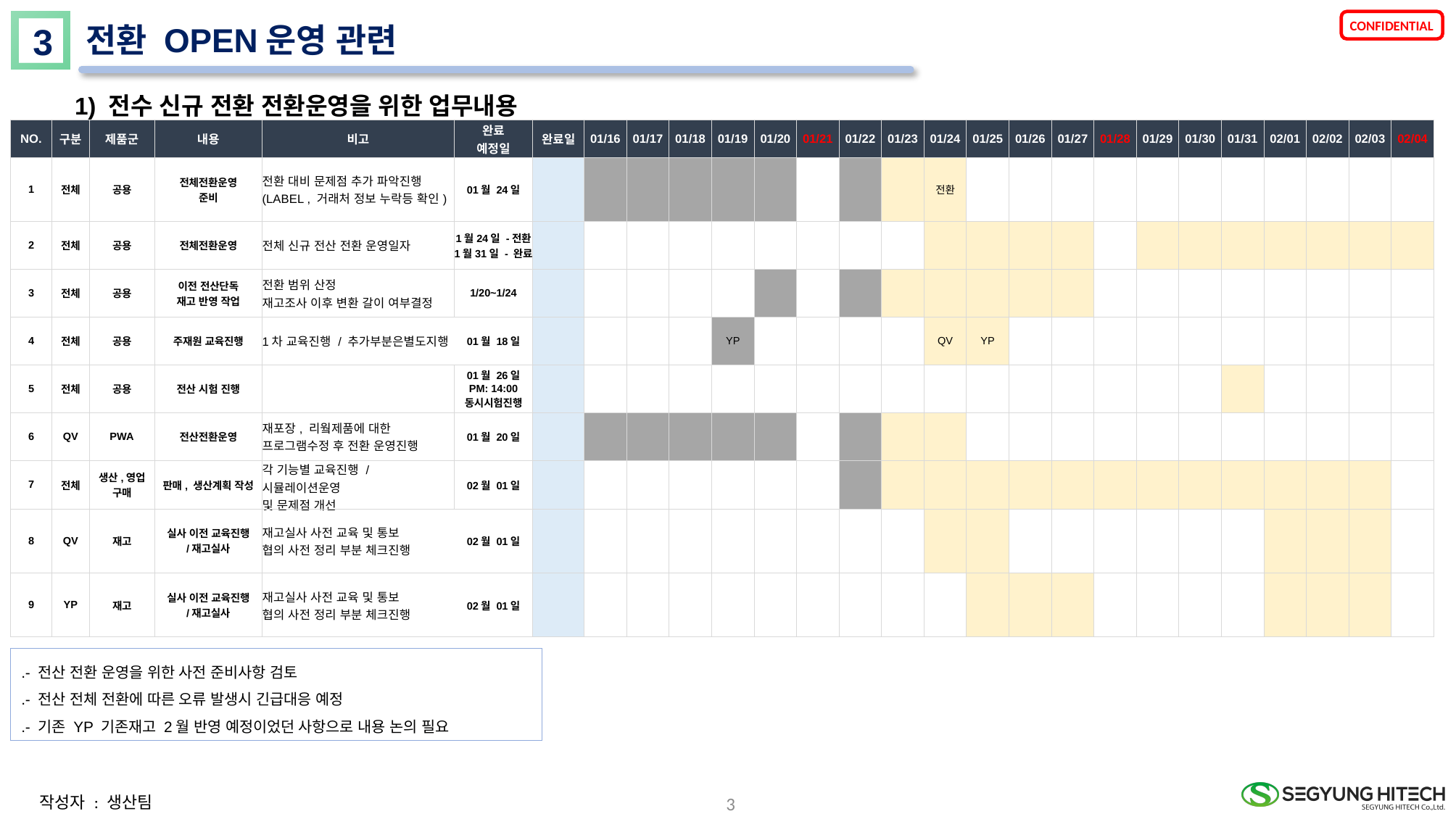

3
전환 OPEN운영 관련
1) 전수 신규 전환 전환운영을 위한 업무내용
| NO. | 구분 | 제품군 | 내용 | 비고 | 완료 예정일 | 완료일 | 01/16 | 01/17 | 01/18 | 01/19 | 01/20 | 01/21 | 01/22 | 01/23 | 01/24 | 01/25 | 01/26 | 01/27 | 01/28 | 01/29 | 01/30 | 01/31 | 02/01 | 02/02 | 02/03 | 02/04 |
| --- | --- | --- | --- | --- | --- | --- | --- | --- | --- | --- | --- | --- | --- | --- | --- | --- | --- | --- | --- | --- | --- | --- | --- | --- | --- | --- |
| 1 | 전체 | 공용 | 전체전환운영 준비 | 전환 대비 문제점 추가 파악진행 (LABEL , 거래처 정보 누락등 확인) | 01월 24일 |  |  |  |  |  |  |  |  |  | 전환 |  |  |  |  |  |  |  |  |  |  |  |
| 2 | 전체 | 공용 | 전체전환운영 | 전체 신규 전산 전환 운영일자 | 1월24일 -전환 1월31일 - 완료 |  |  |  |  |  |  |  |  |  |  |  |  |  |  |  |  |  |  |  |  |  |
| 3 | 전체 | 공용 | 이전 전산단독 재고 반영 작업 | 전환 범위 산정 재고조사 이후 변환 갈이 여부결정 | 1/20~1/24 |  |  |  |  |  |  |  |  |  |  |  |  |  |  |  |  |  |  |  |  |  |
| 4 | 전체 | 공용 | 주재원 교육진행 | 1차 교육진행 / 추가부분은별도지행 | 01월 18일 |  |  |  |  | YP |  |  |  |  | QV | YP |  |  |  |  |  |  |  |  |  |  |
| 5 | 전체 | 공용 | 전산 시험 진행 |  | 01월 26일 PM: 14:00 동시시험진행 |  |  |  |  |  |  |  |  |  |  |  |  |  |  |  |  |  |  |  |  |  |
| 6 | QV | PWA | 전산전환운영 | 재포장, 리웤제품에 대한 프로그램수정 후 전환 운영진행 | 01월 20일 |  |  |  |  |  |  |  |  |  |  |  |  |  |  |  |  |  |  |  |  |  |
| 7 | 전체 | 생산,영업 구매 | 판매, 생산계획 작성 | 각 기능별 교육진행 / 시뮬레이션운영 및 문제점 개선 | 02월 01일 |  |  |  |  |  |  |  |  |  |  |  |  |  |  |  |  |  |  |  |  |  |
| 8 | QV | 재고 | 실사 이전 교육진행 /재고실사 | 재고실사 사전 교육 및 통보 협의 사전 정리 부분 체크진행 | 02월 01일 |  |  |  |  |  |  |  |  |  |  |  |  |  |  |  |  |  |  |  |  |  |
| 9 | YP | 재고 | 실사 이전 교육진행 /재고실사 | 재고실사 사전 교육 및 통보 협의 사전 정리 부분 체크진행 | 02월 01일 |  |  |  |  |  |  |  |  |  |  |  |  |  |  |  |  |  |  |  |  |  |
.- 전산 전환 운영을 위한 사전 준비사항 검토
.- 전산 전체 전환에 따른 오류 발생시 긴급대응 예정
.- 기존 YP 기존재고 2월 반영 예정이었던 사항으로 내용 논의 필요
3
작성자 : 생산팀